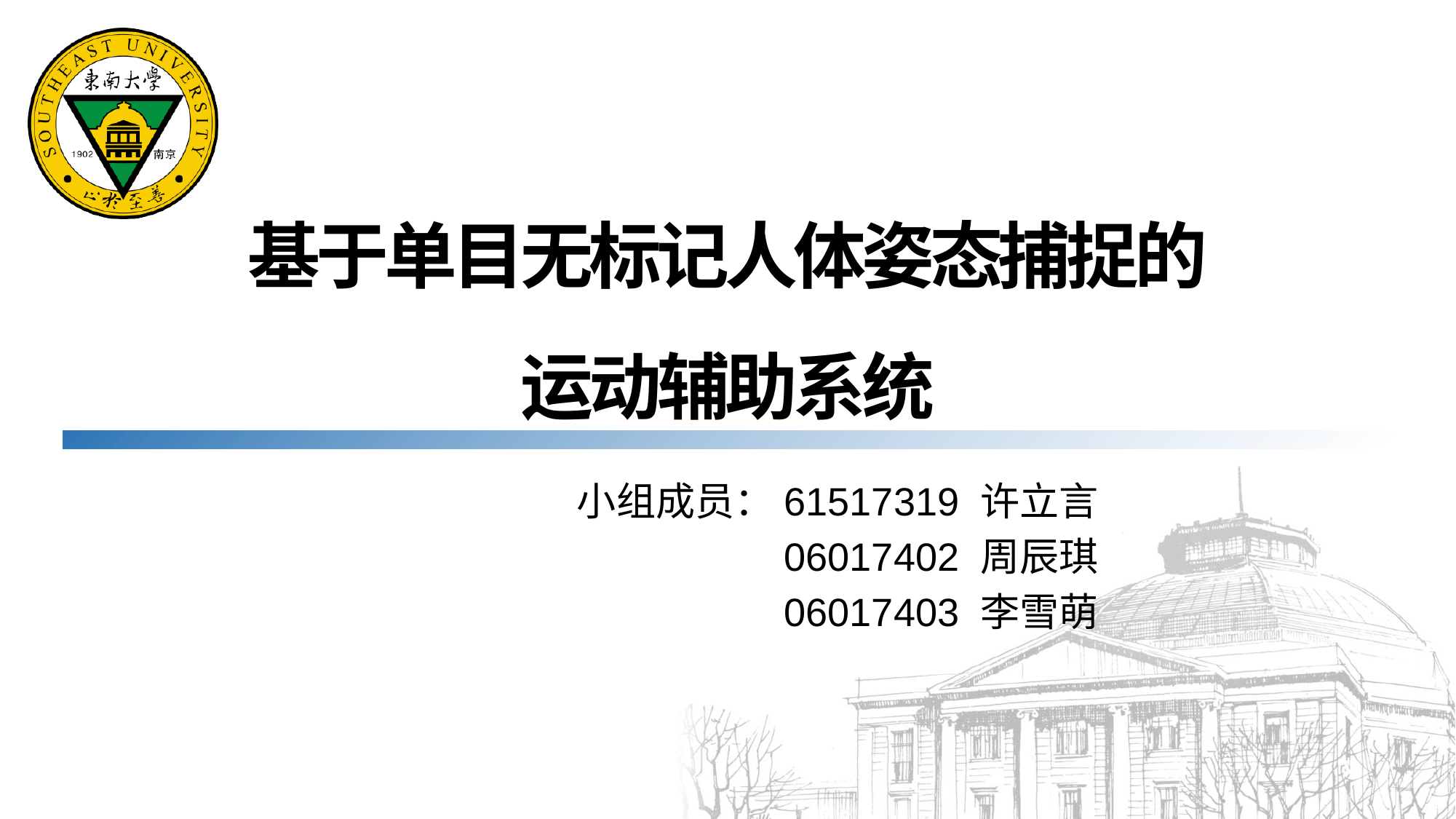

# 基于单目无标记人体姿态捕捉的 运动辅助系统
小组成员：61517319 许立言
06017402 周辰琪
06017403 李雪萌